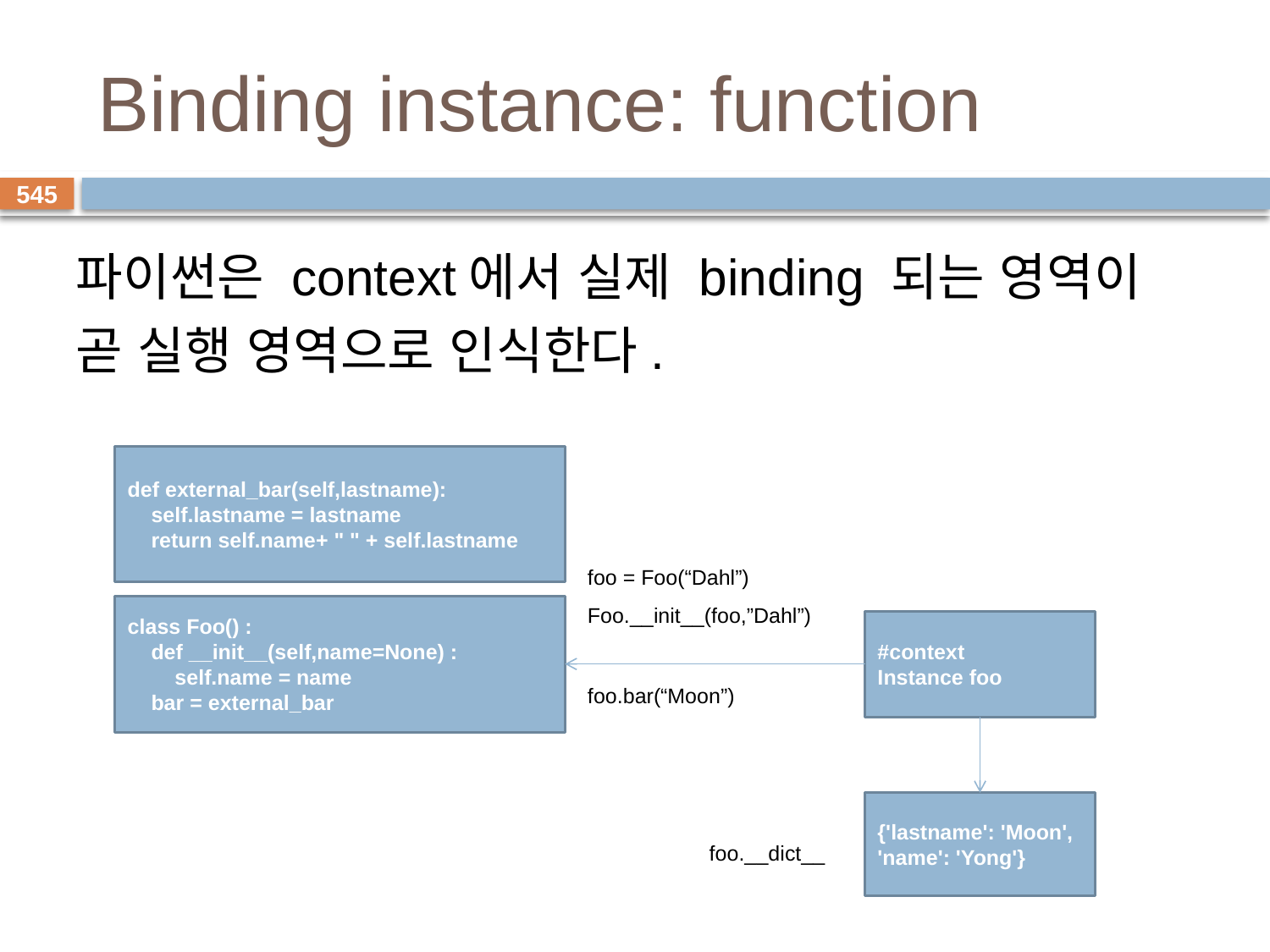

# Binding instance: function
545
파이썬은 context에서 실제 binding 되는 영역이  곧 실행 영역으로 인식한다.
def external_bar(self,lastname):
    self.lastname = lastname
    return self.name+ " " + self.lastname
foo = Foo(“Dahl”)
class Foo() :
    def __init__(self,name=None) :
        self.name = name
    bar = external_bar
Foo.__init__(foo,”Dahl”)
#context
Instance foo
foo.bar(“Moon”)
{'lastname': 'Moon', 'name': 'Yong'}
foo.__dict__